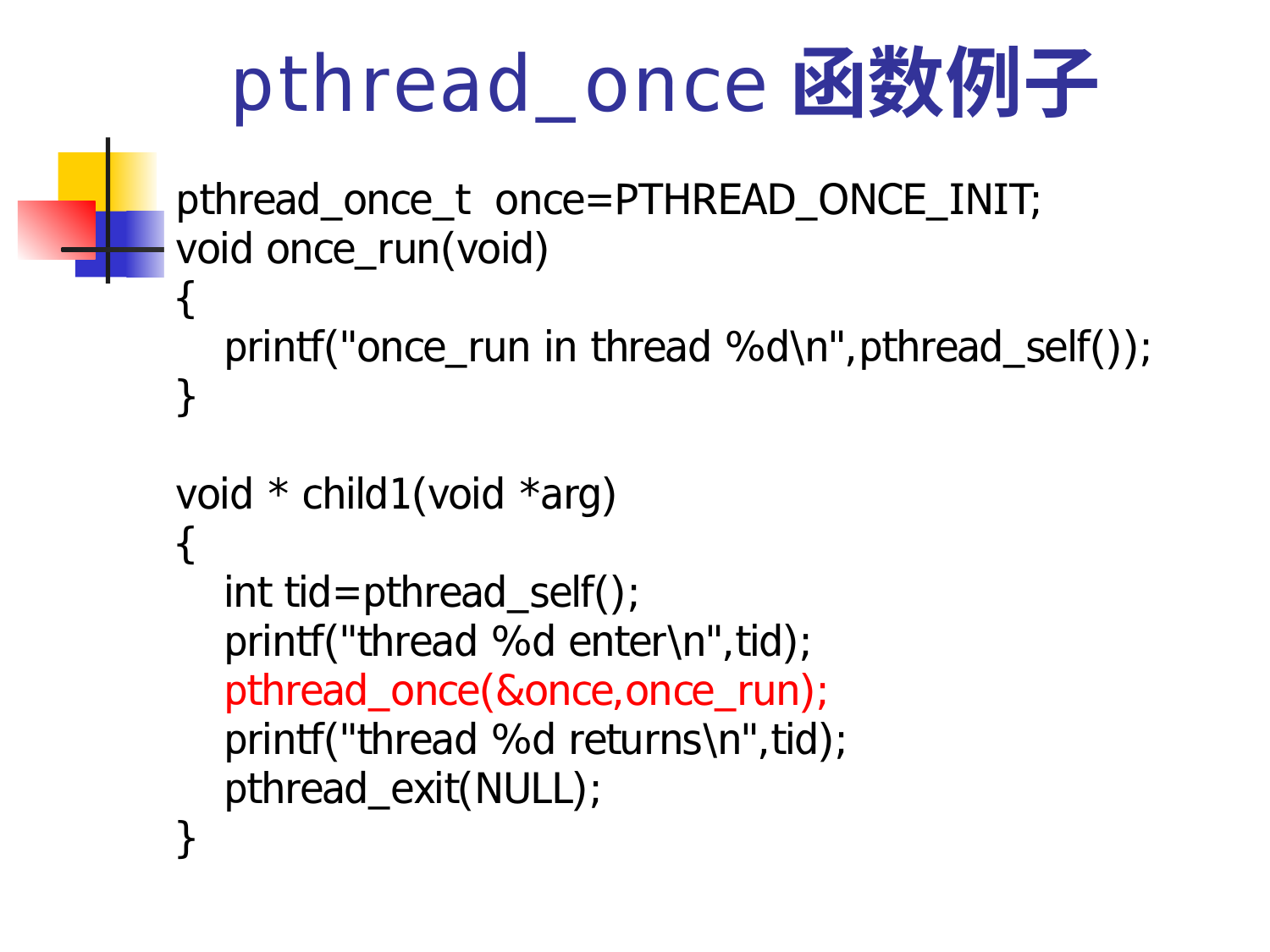

# pthread_once函数例子
pthread_once_t  once=PTHREAD_ONCE_INIT;
void once_run(void)
{
	printf("once_run in thread %d\n",pthread_self());
}

void * child1(void *arg)
{
	int tid=pthread_self();
	printf("thread %d enter\n",tid);
	pthread_once(&once,once_run);
	printf("thread %d returns\n",tid);
	pthread_exit(NULL);
}